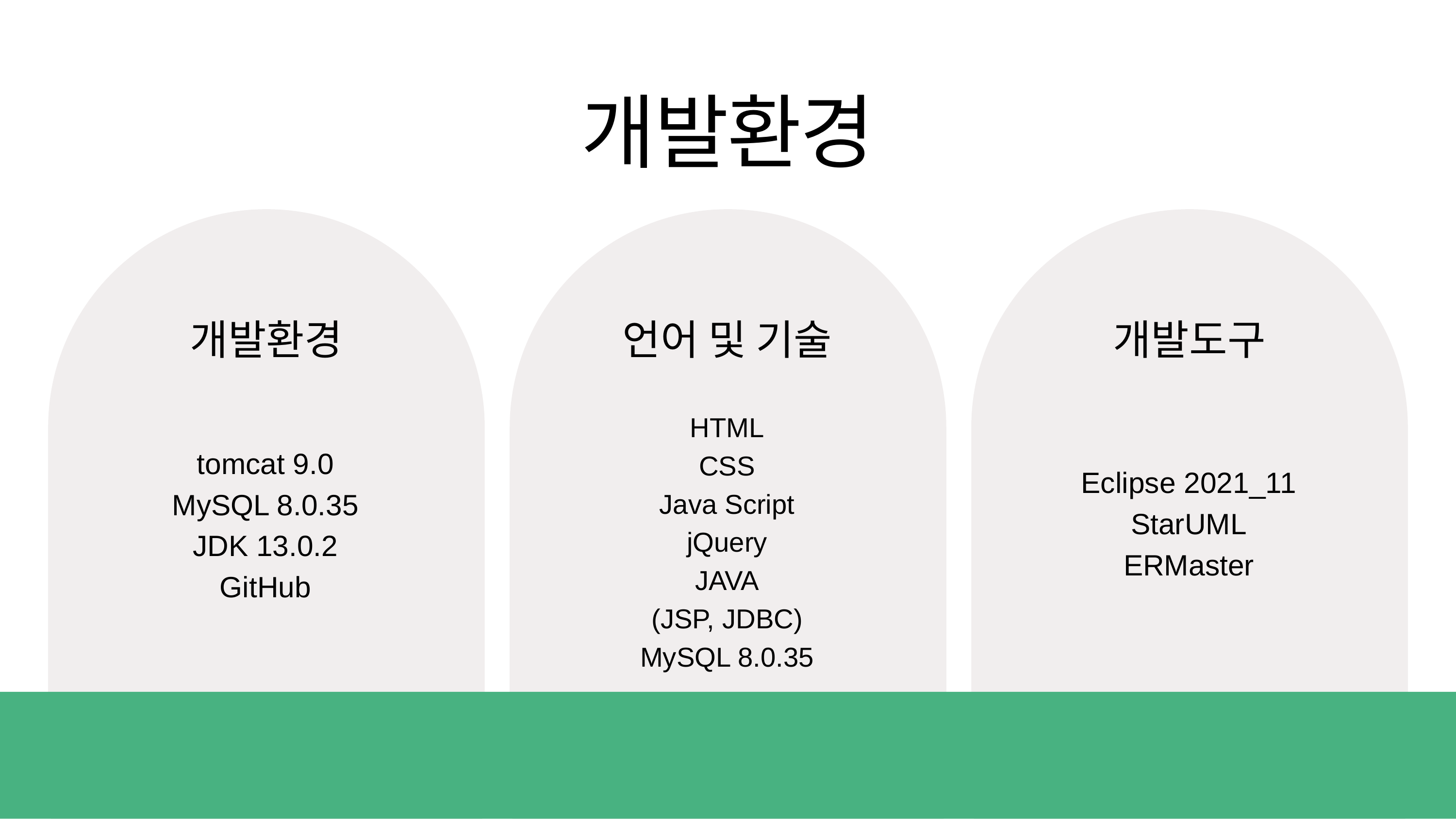

개발환경
개발환경
언어 및 기술
개발도구

HTML
CSS
Java Script
jQuery
JAVA
(JSP, JDBC)
MySQL 8.0.35

tomcat 9.0
MySQL 8.0.35
JDK 13.0.2
GitHub
Eclipse 2021_11
StarUML
ERMaster